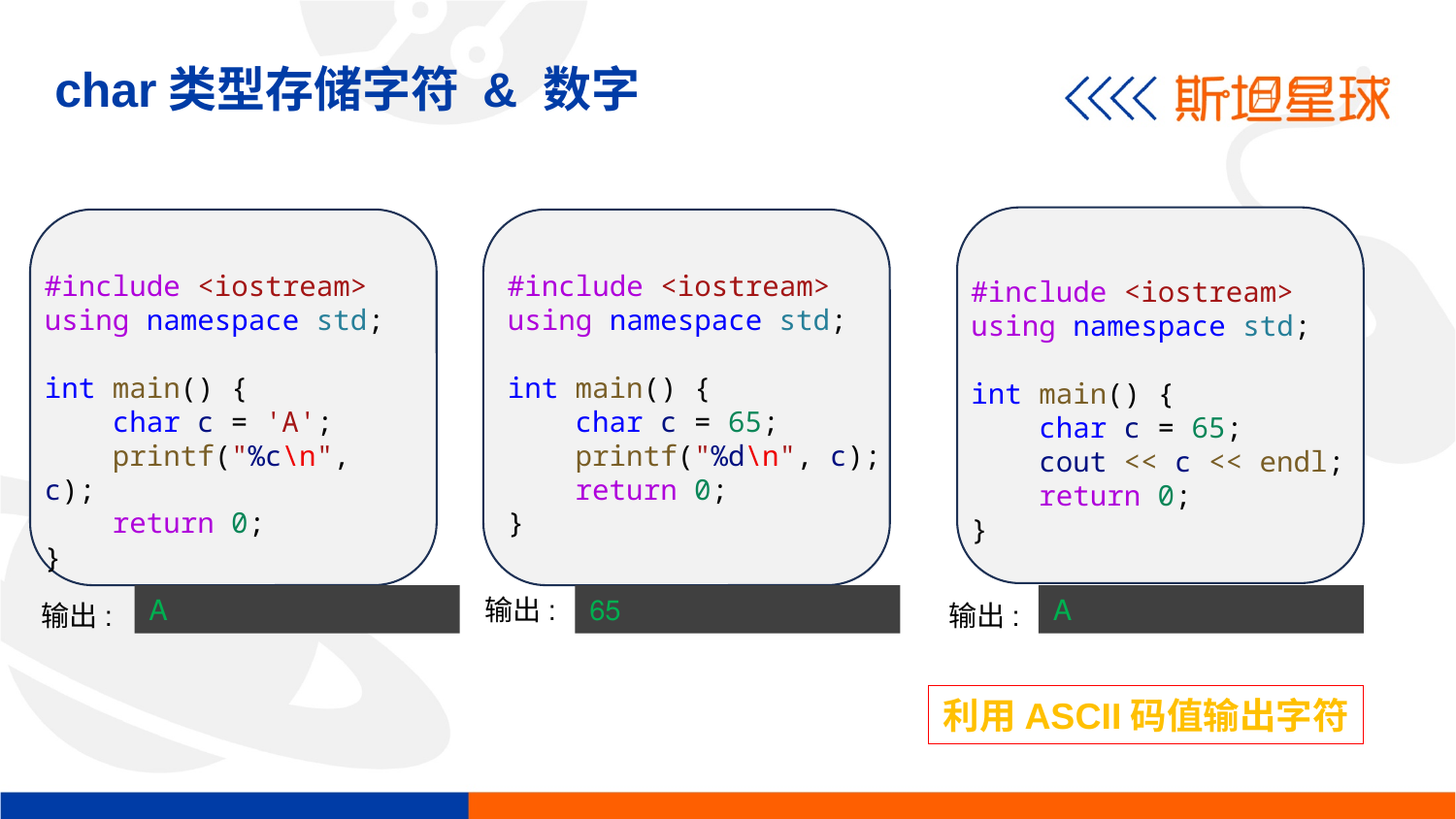

char类型存储字符 & 数字

#include <iostream>
using namespace std;
int main() {
    char c = 'A';
    printf("%c\n", c);
    return 0;
}
#include <iostream>
using namespace std;
int main() {
    char c = 65;
    printf("%d\n", c);
    return 0;
}

#include <iostream>
using namespace std;
int main() {
    char c = 65;
    cout << c << endl;
    return 0;
}

A
输出:
65
A
输出:
输出:
利用ASCII码值输出字符